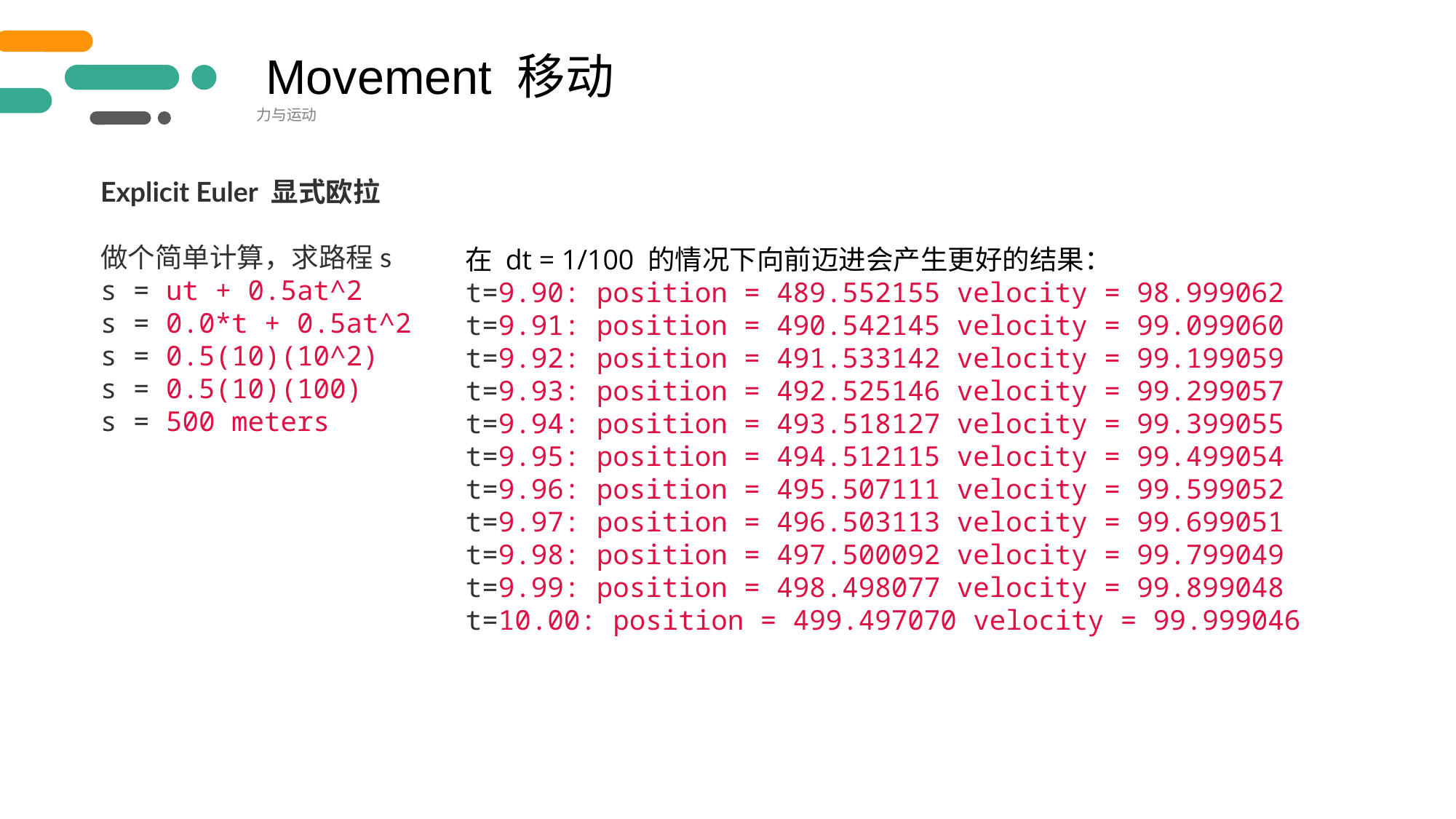

Movement 移动
力与运动
Explicit Euler 显式欧拉

做个简单计算，求路程s
s = ut + 0.5at^2
s = 0.0*t + 0.5at^2
s = 0.5(10)(10^2)
s = 0.5(10)(100)
s = 500 meters
在 dt = 1/100 的情况下向前迈进会产生更好的结果：
t=9.90: position = 489.552155 velocity = 98.999062 t=9.91: position = 490.542145 velocity = 99.099060 t=9.92: position = 491.533142 velocity = 99.199059 t=9.93: position = 492.525146 velocity = 99.299057 t=9.94: position = 493.518127 velocity = 99.399055 t=9.95: position = 494.512115 velocity = 99.499054 t=9.96: position = 495.507111 velocity = 99.599052 t=9.97: position = 496.503113 velocity = 99.699051 t=9.98: position = 497.500092 velocity = 99.799049 t=9.99: position = 498.498077 velocity = 99.899048 t=10.00: position = 499.497070 velocity = 99.999046